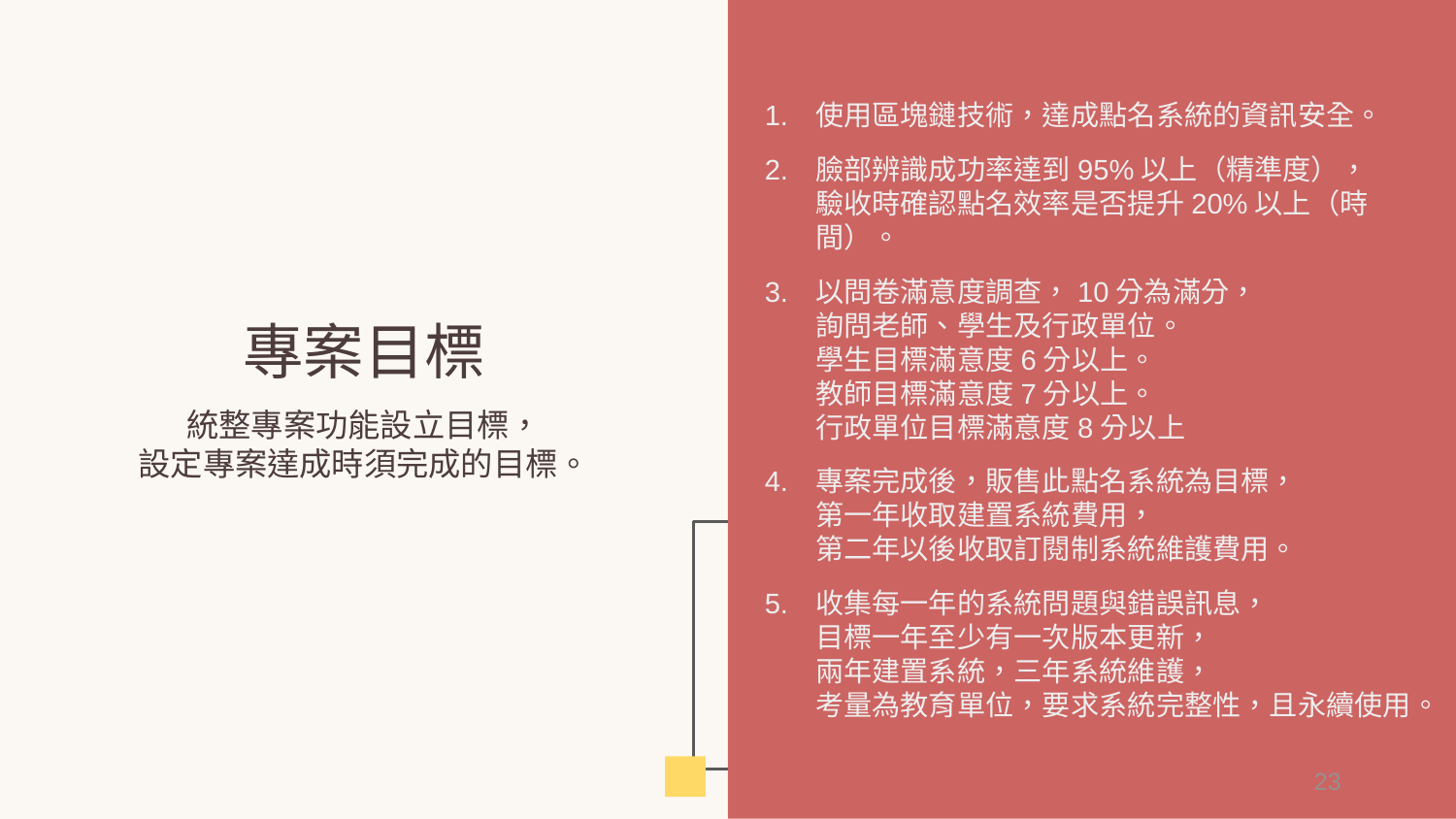

使用區塊鏈技術，達成點名系統的資訊安全。
臉部辨識成功率達到95%以上（精準度），
驗收時確認點名效率是否提升20%以上（時間）。
以問卷滿意度調查，10分為滿分，
詢問老師、學生及行政單位。
學生目標滿意度6分以上。
教師目標滿意度7分以上。
行政單位目標滿意度8分以上
專案完成後，販售此點名系統為目標，
第一年收取建置系統費用，
第二年以後收取訂閱制系統維護費用。
收集每一年的系統問題與錯誤訊息，
目標一年至少有一次版本更新，
兩年建置系統，三年系統維護，
考量為教育單位，要求系統完整性，且永續使用。
# 專案目標
統整專案功能設立目標，
設定專案達成時須完成的目標。
23